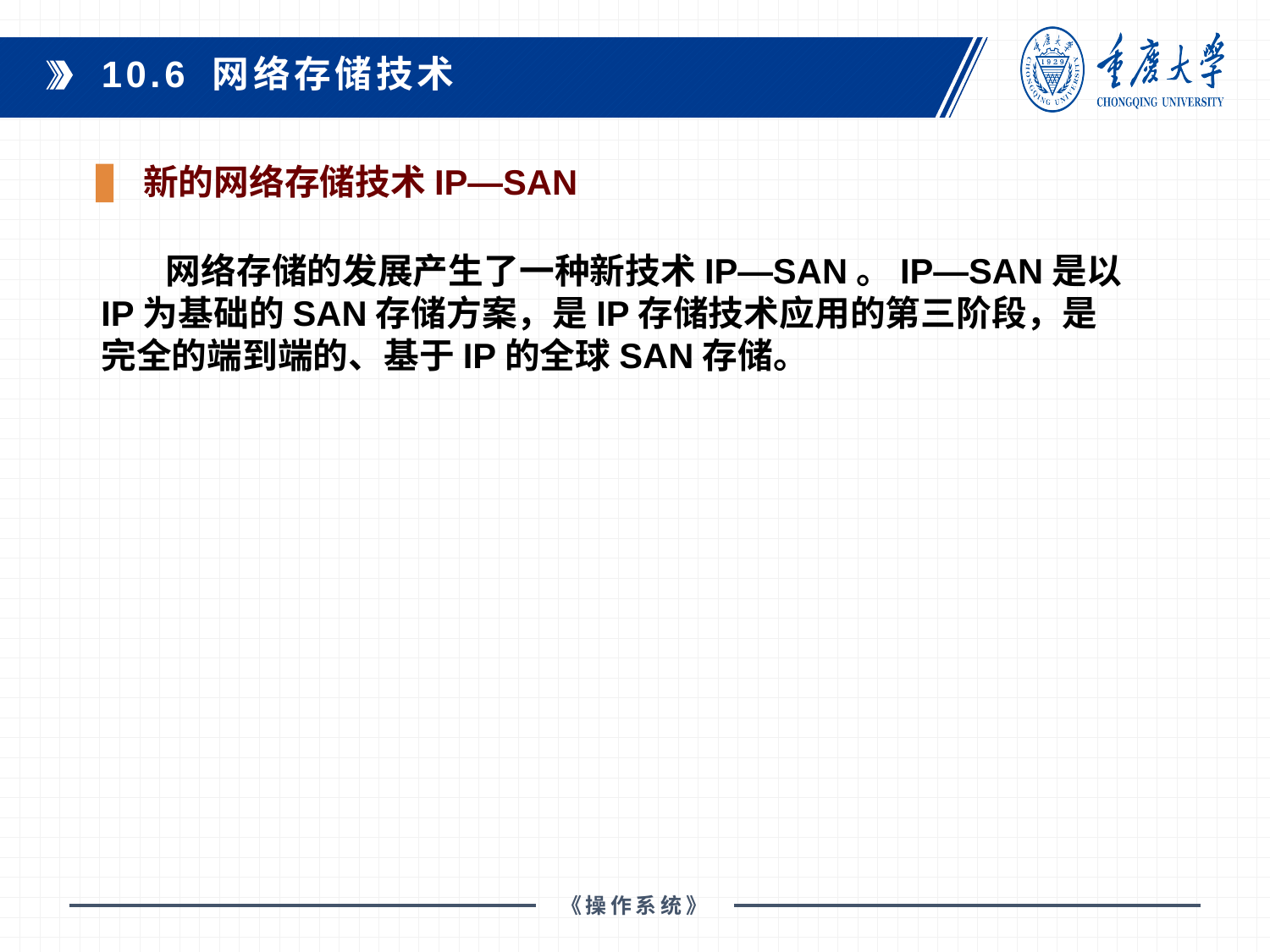

10.6 网络存储技术
新的网络存储技术IP—SAN

       网络存储的发展产生了一种新技术IP—SAN。IP—SAN是以IP为基础的SAN存储方案，是IP存储技术应用的第三阶段，是完全的端到端的、基于IP的全球SAN存储。